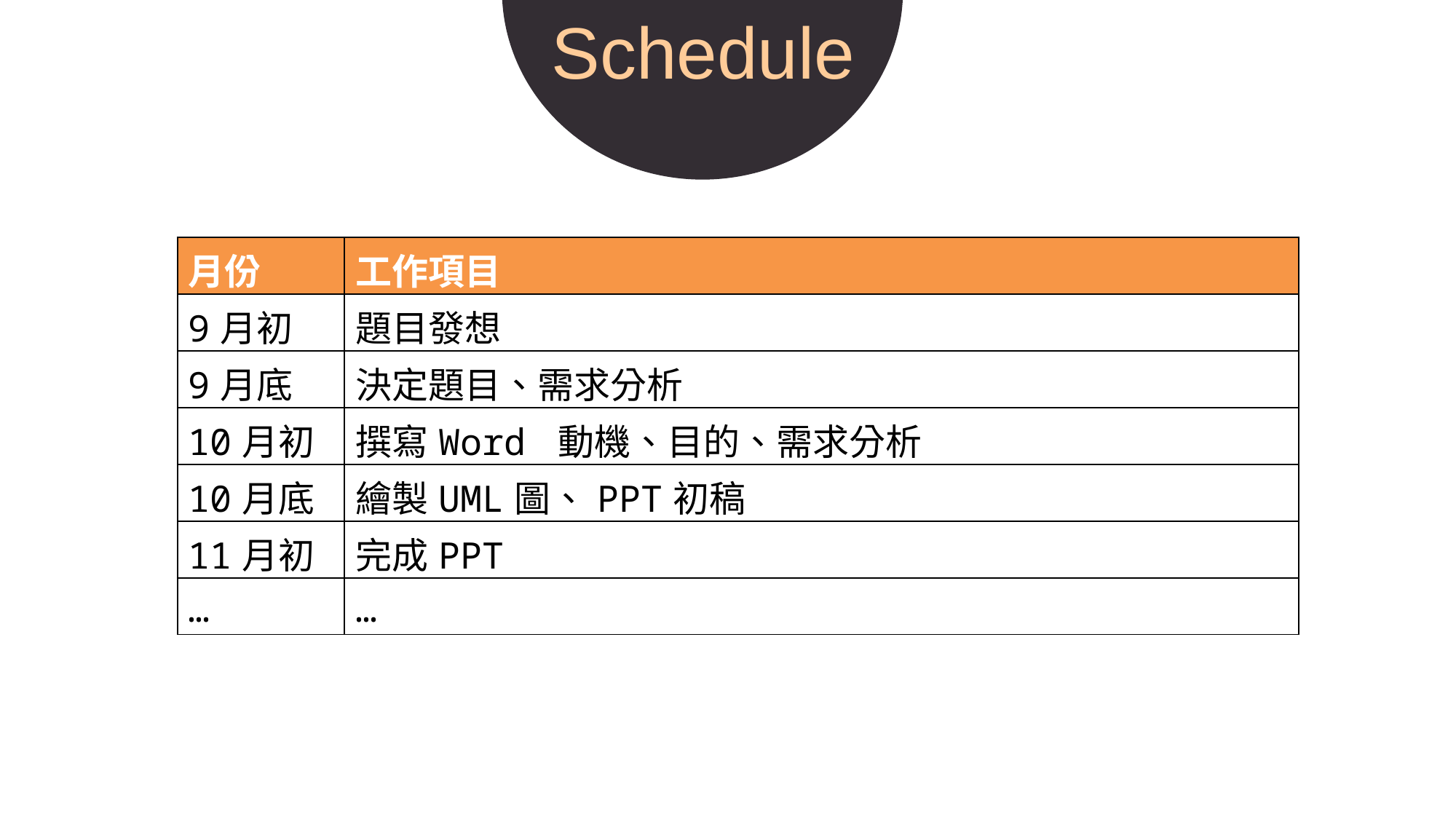

Schedule
| 月份 | 工作項目 |
| --- | --- |
| 9月初 | 題目發想 |
| 9月底 | 決定題目、需求分析 |
| 10月初 | 撰寫Word 動機、目的、需求分析 |
| 10月底 | 繪製UML圖、PPT初稿 |
| 11月初 | 完成PPT |
| … | … |